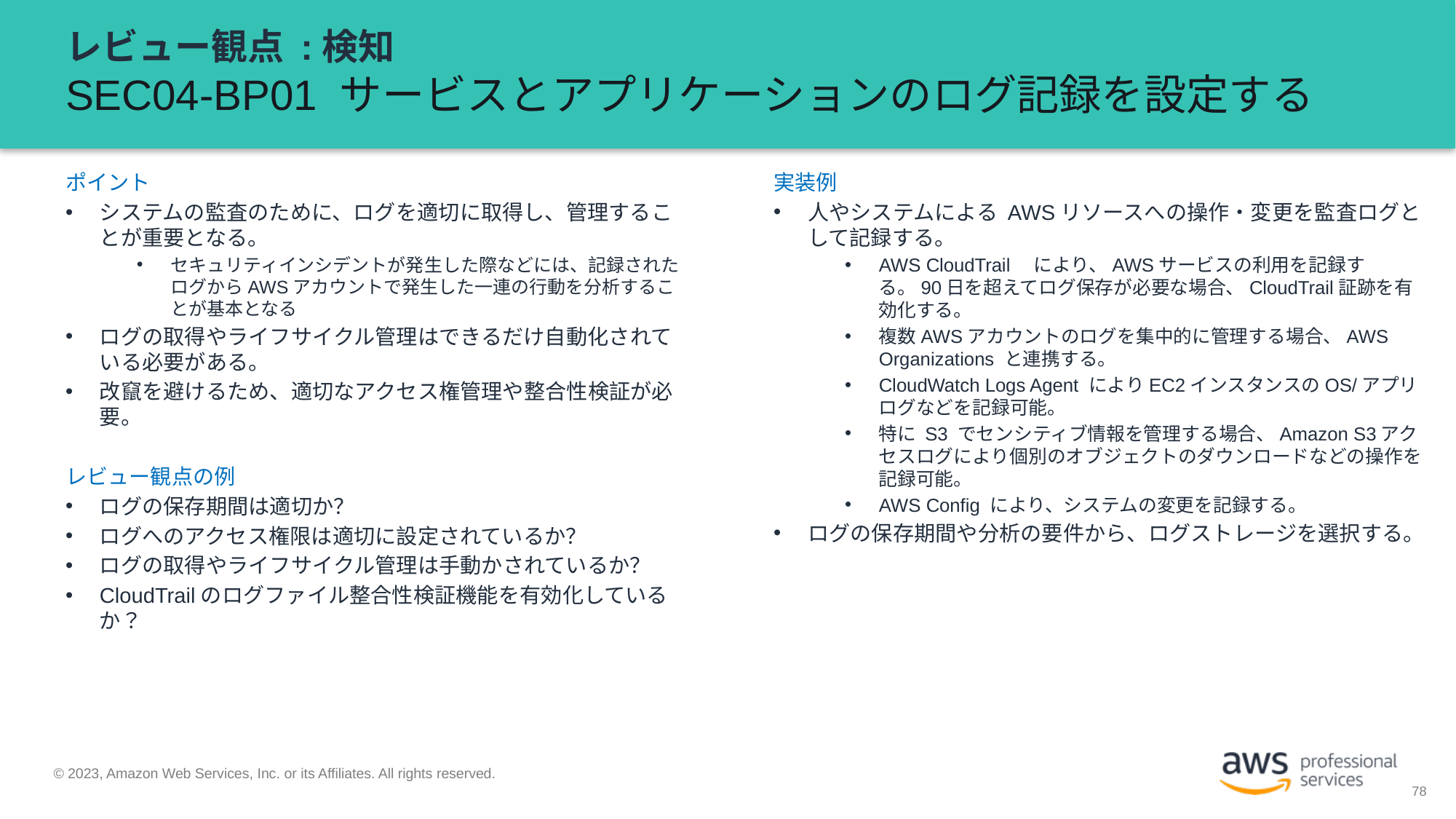

# レビュー観点 :検知 SEC04-BP01 サービスとアプリケーションのログ記録を設定する
実装例
人やシステムによる AWSリソースへの操作・変更を監査ログとして記録する。
AWS CloudTrail　により、AWSサービスの利用を記録する。90日を超えてログ保存が必要な場合、CloudTrail証跡を有効化する。
複数AWSアカウントのログを集中的に管理する場合、AWS Organizations と連携する。
CloudWatch Logs Agent によりEC2インスタンスのOS/アプリログなどを記録可能。
特に S3 でセンシティブ情報を管理する場合、Amazon S3アクセスログにより個別のオブジェクトのダウンロードなどの操作を記録可能。
AWS Config により、システムの変更を記録する。
ログの保存期間や分析の要件から、ログストレージを選択する。

ポイント
システムの監査のために、ログを適切に取得し、管理することが重要となる。
セキュリティインシデントが発生した際などには、記録されたログからAWSアカウントで発生した一連の行動を分析することが基本となる
ログの取得やライフサイクル管理はできるだけ自動化されている必要がある。
改竄を避けるため、適切なアクセス権管理や整合性検証が必要。

レビュー観点の例
ログの保存期間は適切か？
ログへのアクセス権限は適切に設定されているか？
ログの取得やライフサイクル管理は手動かされているか？
CloudTrailのログファイル整合性検証機能を有効化しているか？